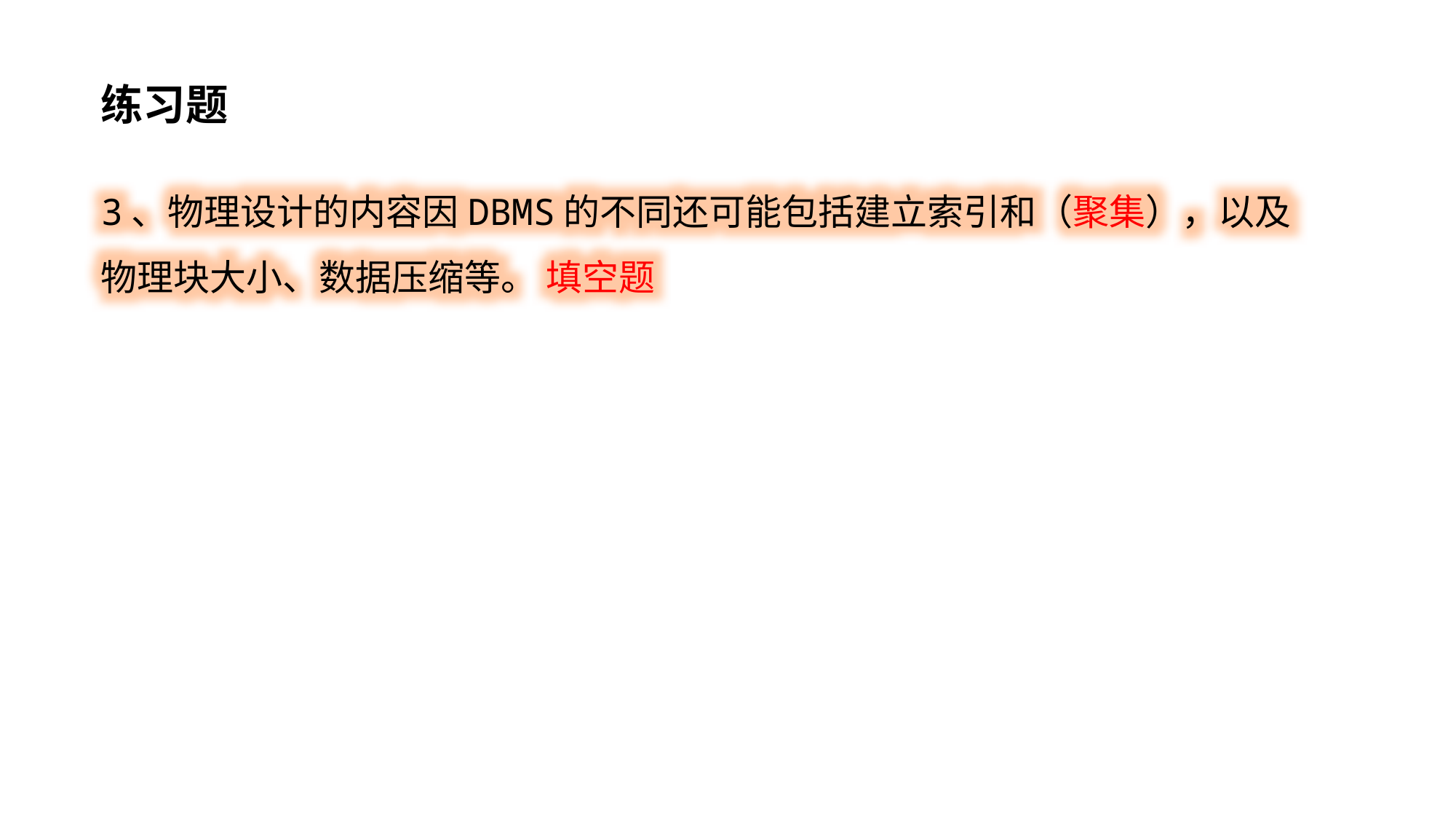

练习题
3、物理设计的内容因DBMS的不同还可能包括建立索引和（聚集），以及物理块大小、数据压缩等。 填空题